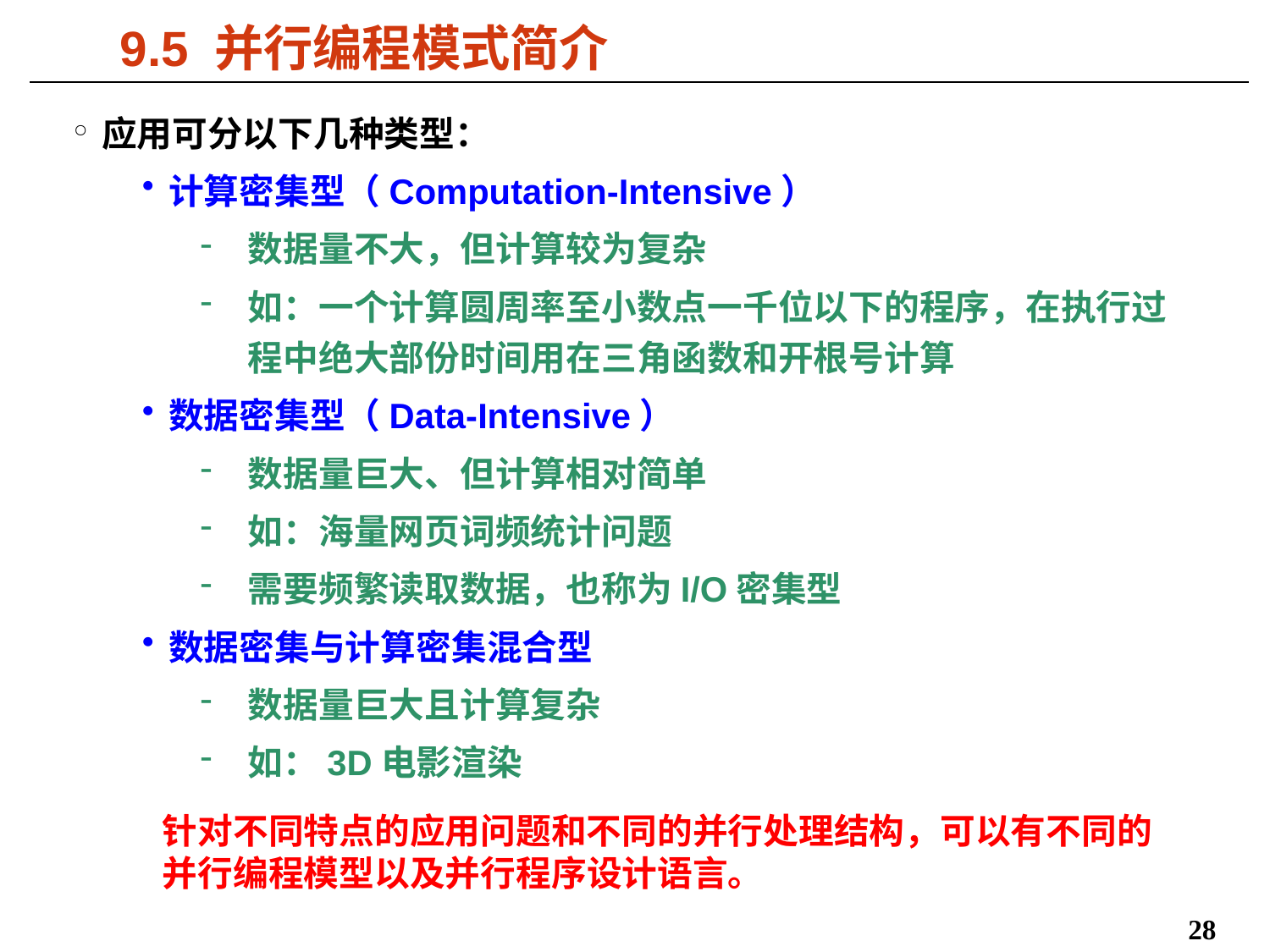

# 9.5 并行编程模式简介
应用可分以下几种类型：
计算密集型（Computation-Intensive）
数据量不大，但计算较为复杂
如：一个计算圆周率至小数点一千位以下的程序，在执行过程中绝大部份时间用在三角函数和开根号计算
数据密集型（Data-Intensive）
数据量巨大、但计算相对简单
如：海量网页词频统计问题
需要频繁读取数据，也称为I/O密集型
数据密集与计算密集混合型
数据量巨大且计算复杂
如：3D电影渲染
针对不同特点的应用问题和不同的并行处理结构，可以有不同的并行编程模型以及并行程序设计语言。